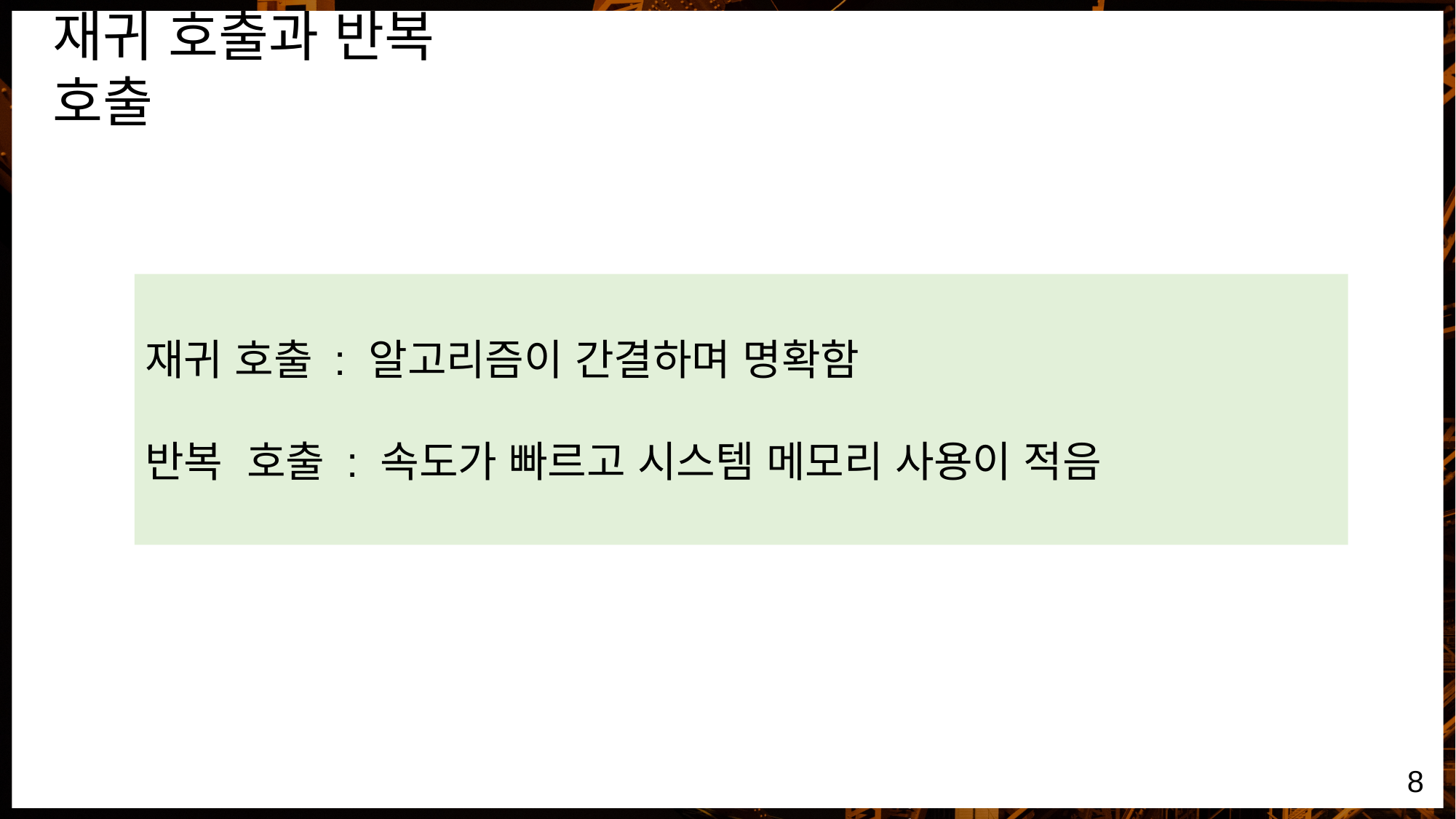

재귀 호출과 반복 호출
재귀 호출 : 알고리즘이 간결하며 명확함

반복  호출 : 속도가 빠르고 시스템 메모리 사용이 적음
8